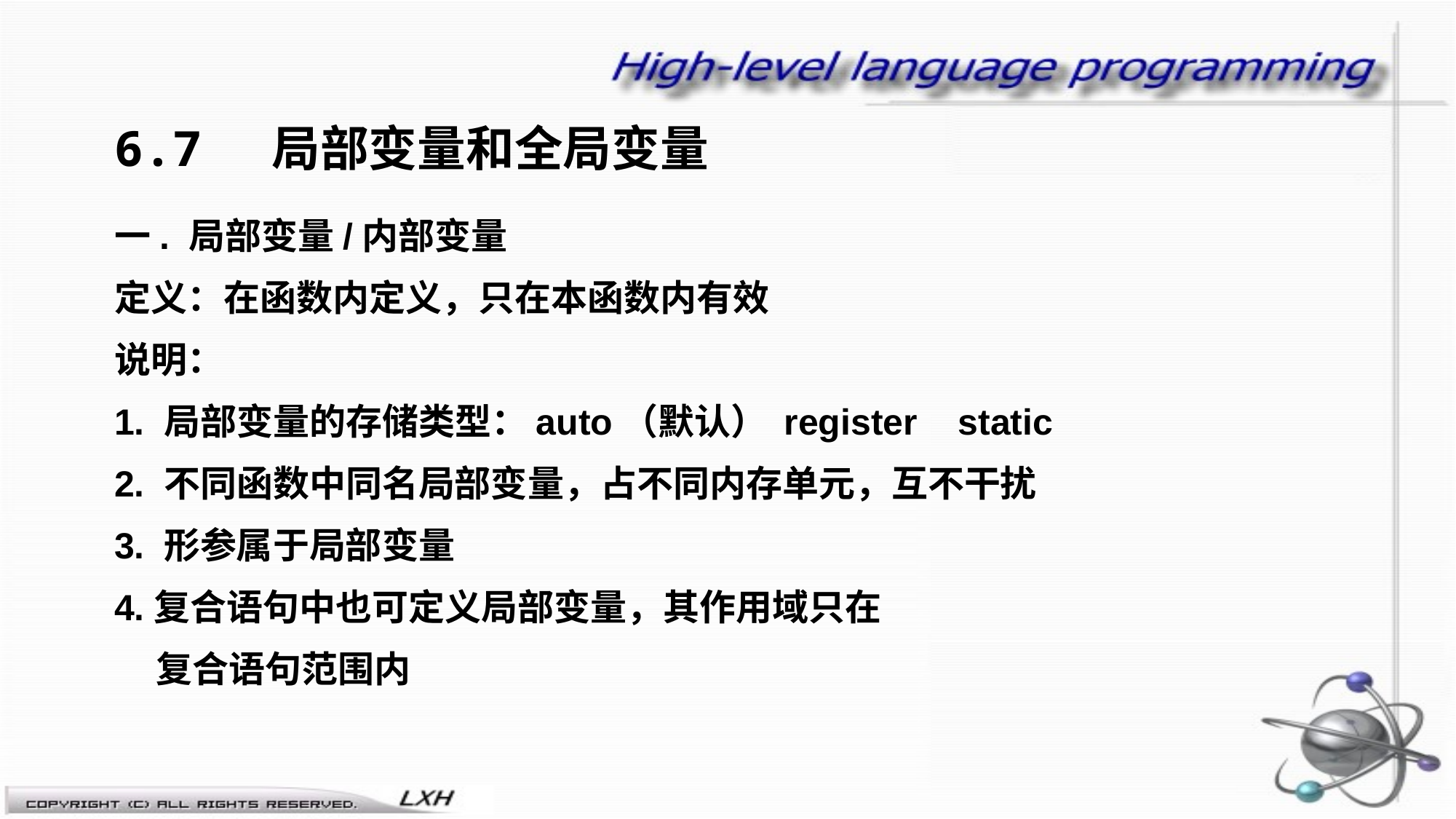

6.7  局部变量和全局变量
一. 局部变量/内部变量
定义：在函数内定义，只在本函数内有效
说明：
1. 局部变量的存储类型：auto（默认） register    static
2. 不同函数中同名局部变量，占不同内存单元，互不干扰
3. 形参属于局部变量
4.复合语句中也可定义局部变量，其作用域只在
    复合语句范围内